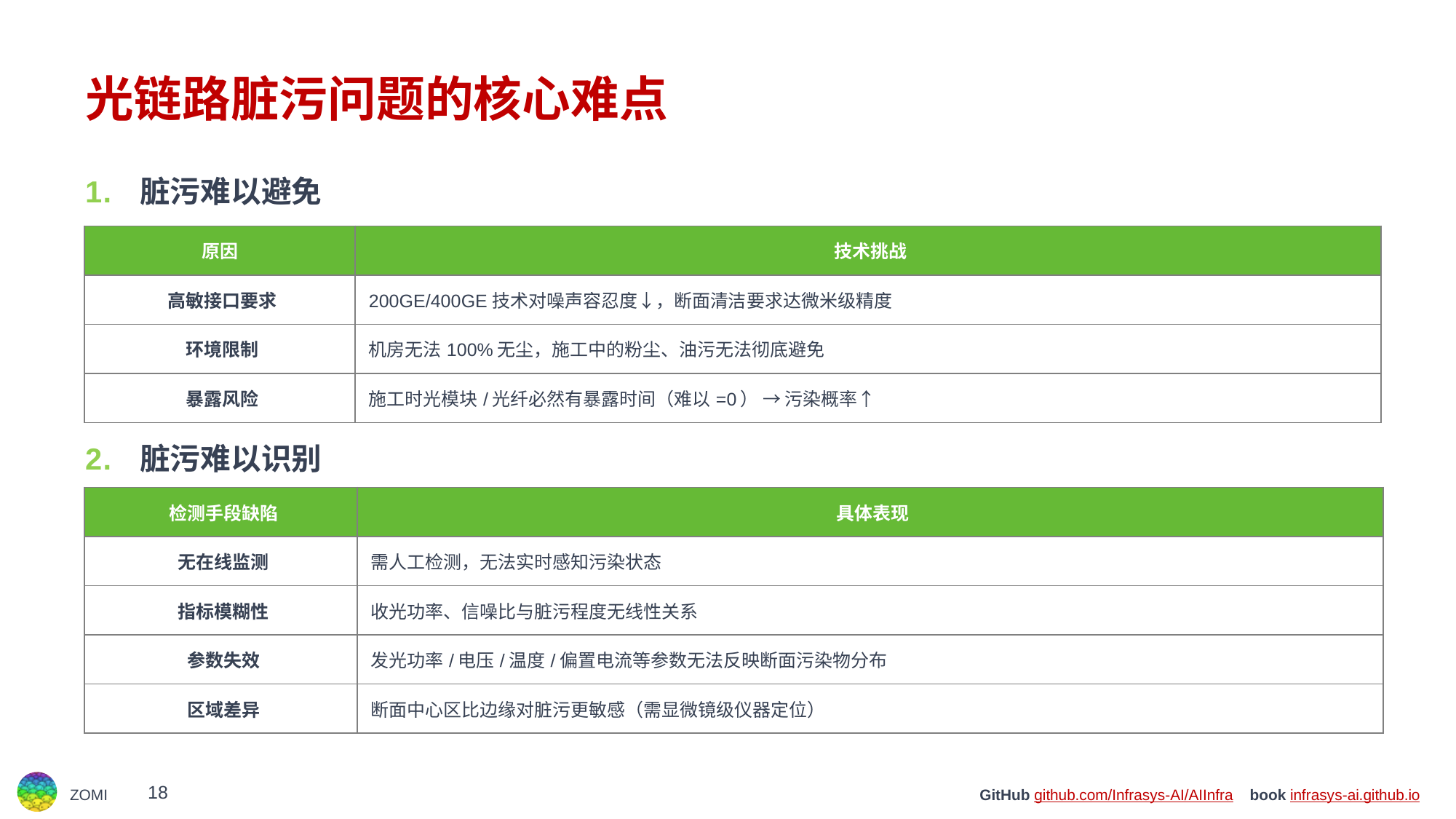

# 光链路脏污问题的核心难点​
脏污难以避免​

脏污难以识别​

| 原因​​ | ​​技术挑战​​ |
| --- | --- |
| ​​高敏接口要求​​ | 200GE/400GE技术对噪声容忍度↓，断面清洁要求达微米级精度 |
| ​​环境限制​​ | 机房无法100%无尘，施工中的粉尘、油污无法彻底避免 |
| ​​暴露风险​​ | 施工时光模块/光纤必然有暴露时间（难以=0） → 污染概率↑ |
| ​​检测手段缺陷​​ | ​​具体表现​​ |
| --- | --- |
| ​​无在线监测​​ | 需人工检测，无法实时感知污染状态 |
| ​​指标模糊性​​ | 收光功率、信噪比与脏污程度无线性关系 |
| ​​参数失效​​ | 发光功率/电压/温度/偏置电流等参数无法反映断面污染物分布 |
| ​​区域差异​​ | 断面中心区比边缘对脏污更敏感（需显微镜级仪器定位） |